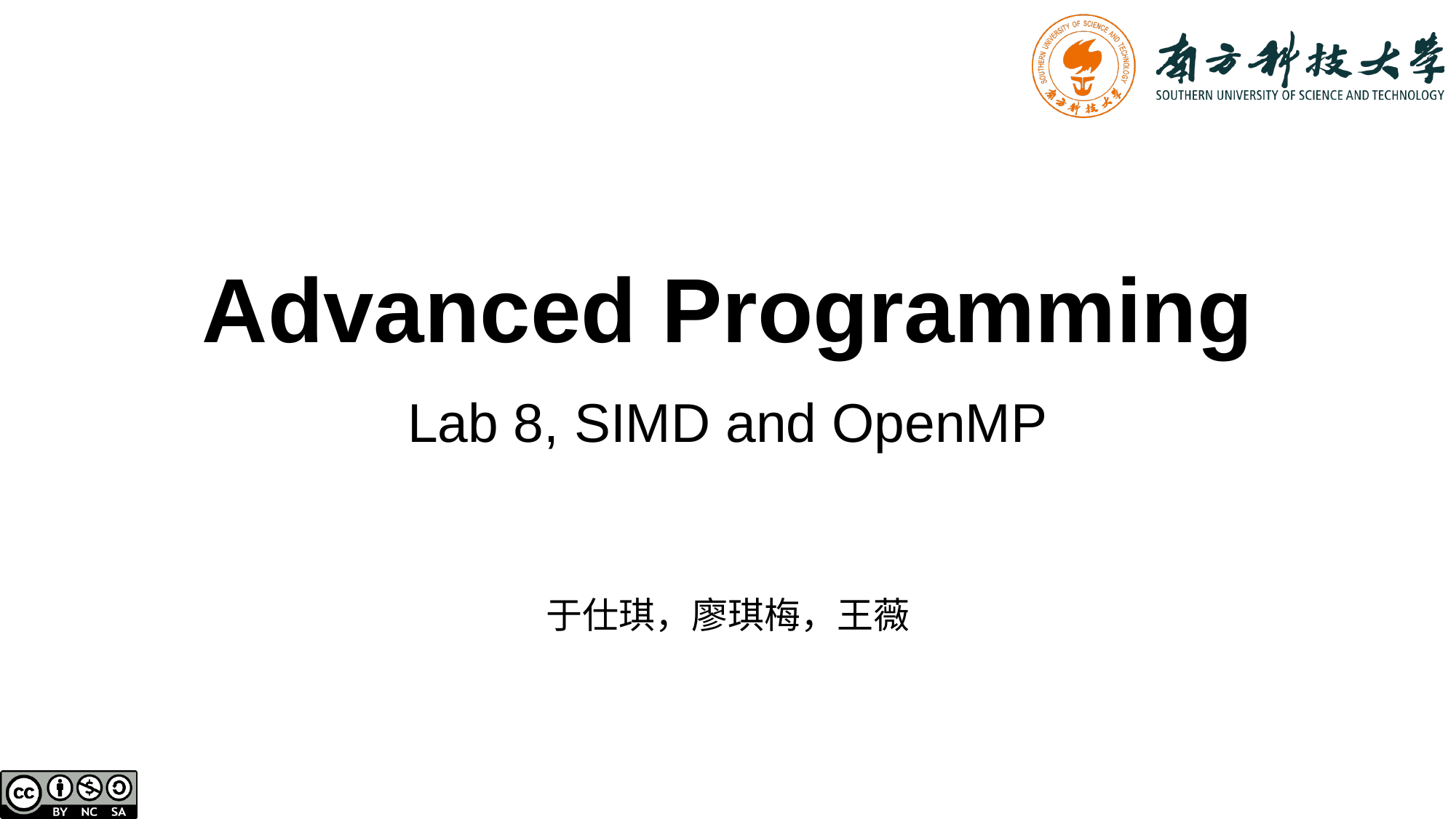

# Advanced Programming
Lab 8, SIMD and OpenMP

于仕琪，廖琪梅，王薇